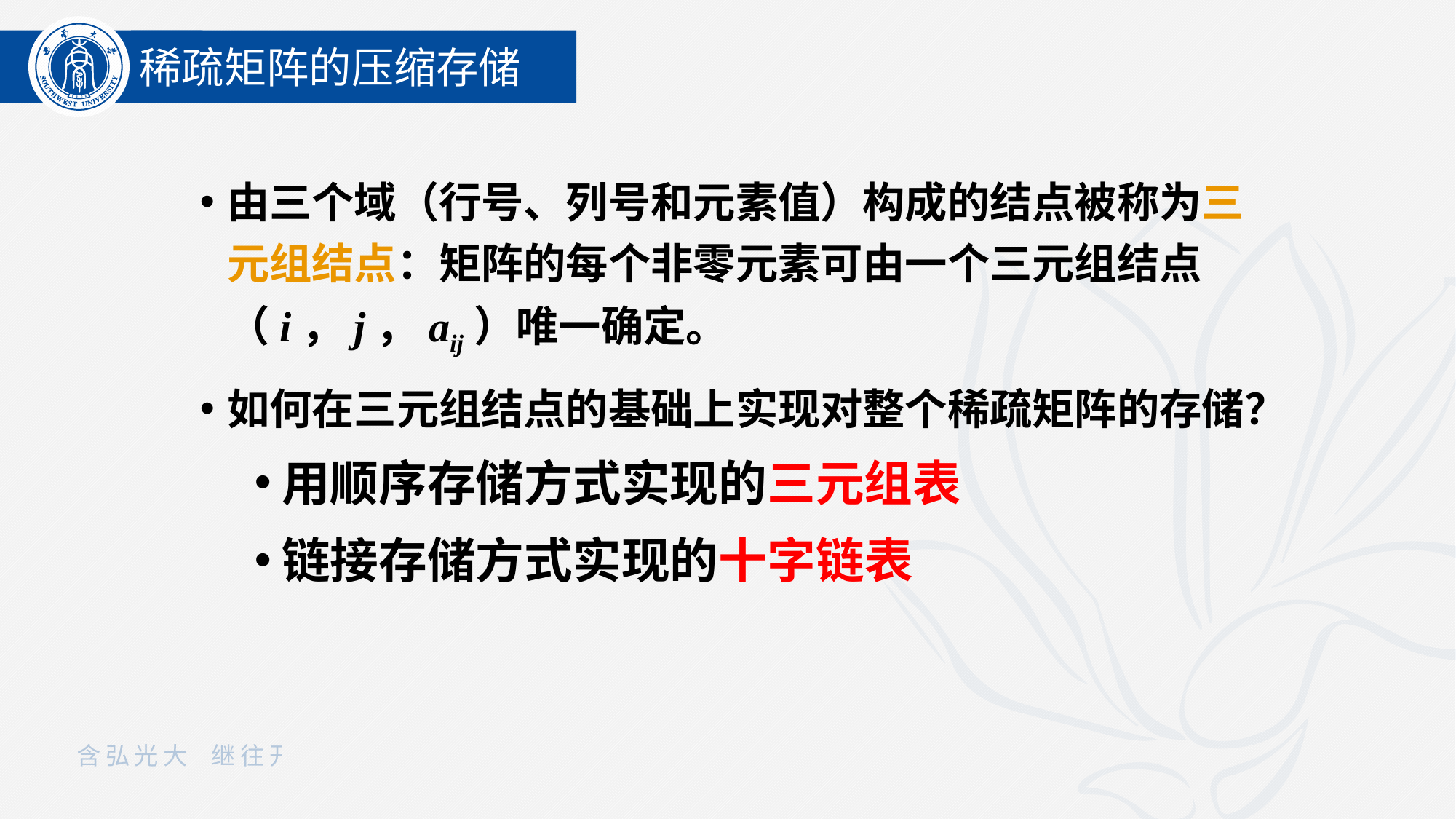

稀疏矩阵的压缩存储
由三个域（行号、列号和元素值）构成的结点被称为三元组结点：矩阵的每个非零元素可由一个三元组结点（i，j，aij）唯一确定。
如何在三元组结点的基础上实现对整个稀疏矩阵的存储？
用顺序存储方式实现的三元组表
链接存储方式实现的十字链表